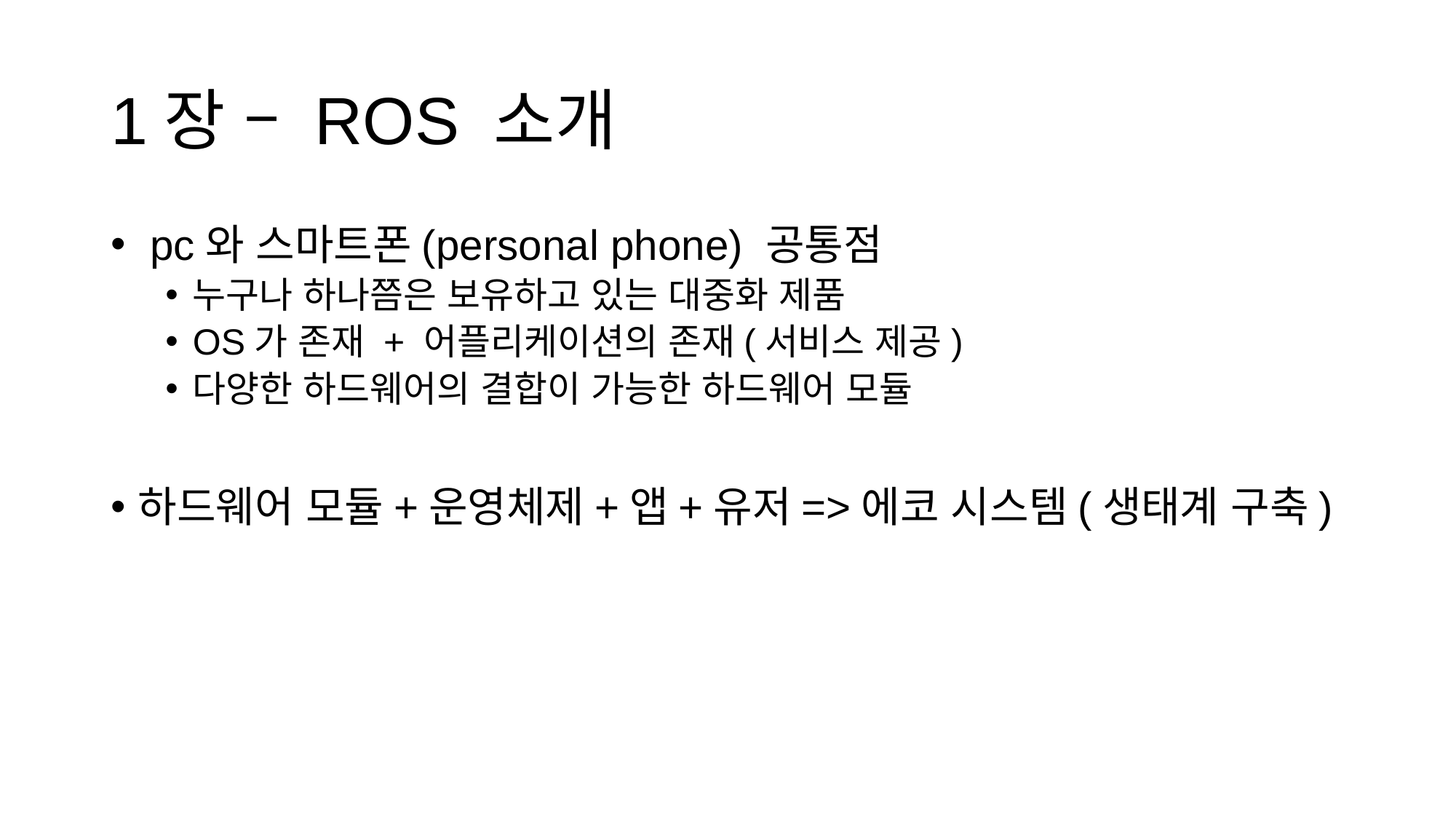

# 1장 – ROS 소개
 pc와 스마트폰(personal phone) 공통점
누구나 하나쯤은 보유하고 있는 대중화 제품
OS가 존재 + 어플리케이션의 존재(서비스 제공)
다양한 하드웨어의 결합이 가능한 하드웨어 모듈

하드웨어 모듈+운영체제+앱+유저=>에코 시스템(생태계 구축)